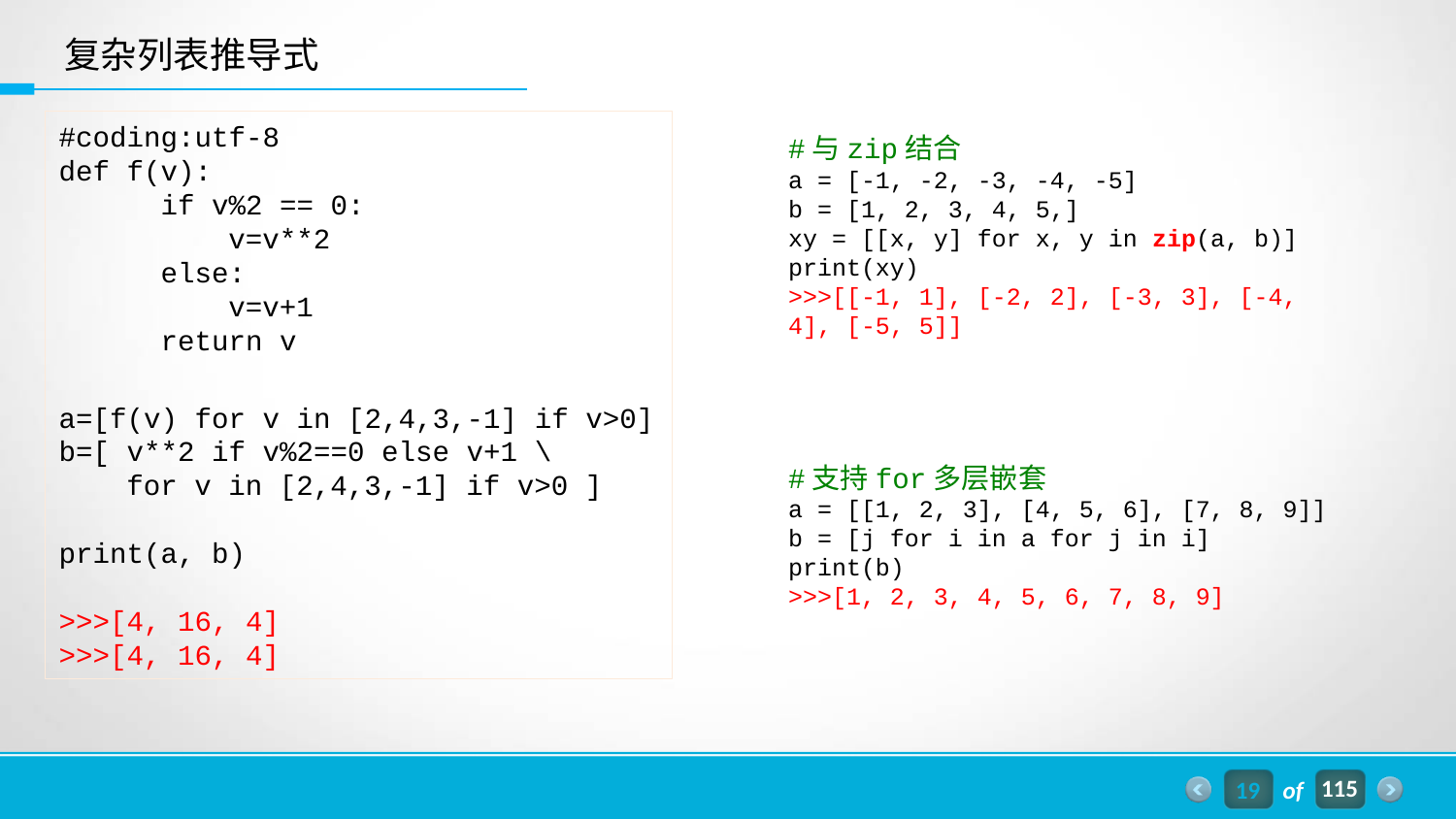

复杂列表推导式

#coding:utf-8
def f(v):
      if v%2 == 0:
          v=v**2
      else:
          v=v+1
      return v

a=[f(v) for v in [2,4,3,-1] if v>0]
b=[ v**2 if v%2==0 else v+1 \
    for v in [2,4,3,-1] if v>0 ]

print(a, b)

>>>[4, 16, 4]
>>>[4, 16, 4]
#与zip结合
a = [-1, -2, -3, -4, -5]
b = [1, 2, 3, 4, 5,]
xy = [[x, y] for x, y in zip(a, b)]
print(xy)
>>>[[-1, 1], [-2, 2], [-3, 3], [-4, 4], [-5, 5]]

#支持for多层嵌套
a = [[1, 2, 3], [4, 5, 6], [7, 8, 9]]
b = [j for i in a for j in i]
print(b)
>>>[1, 2, 3, 4, 5, 6, 7, 8, 9]
19